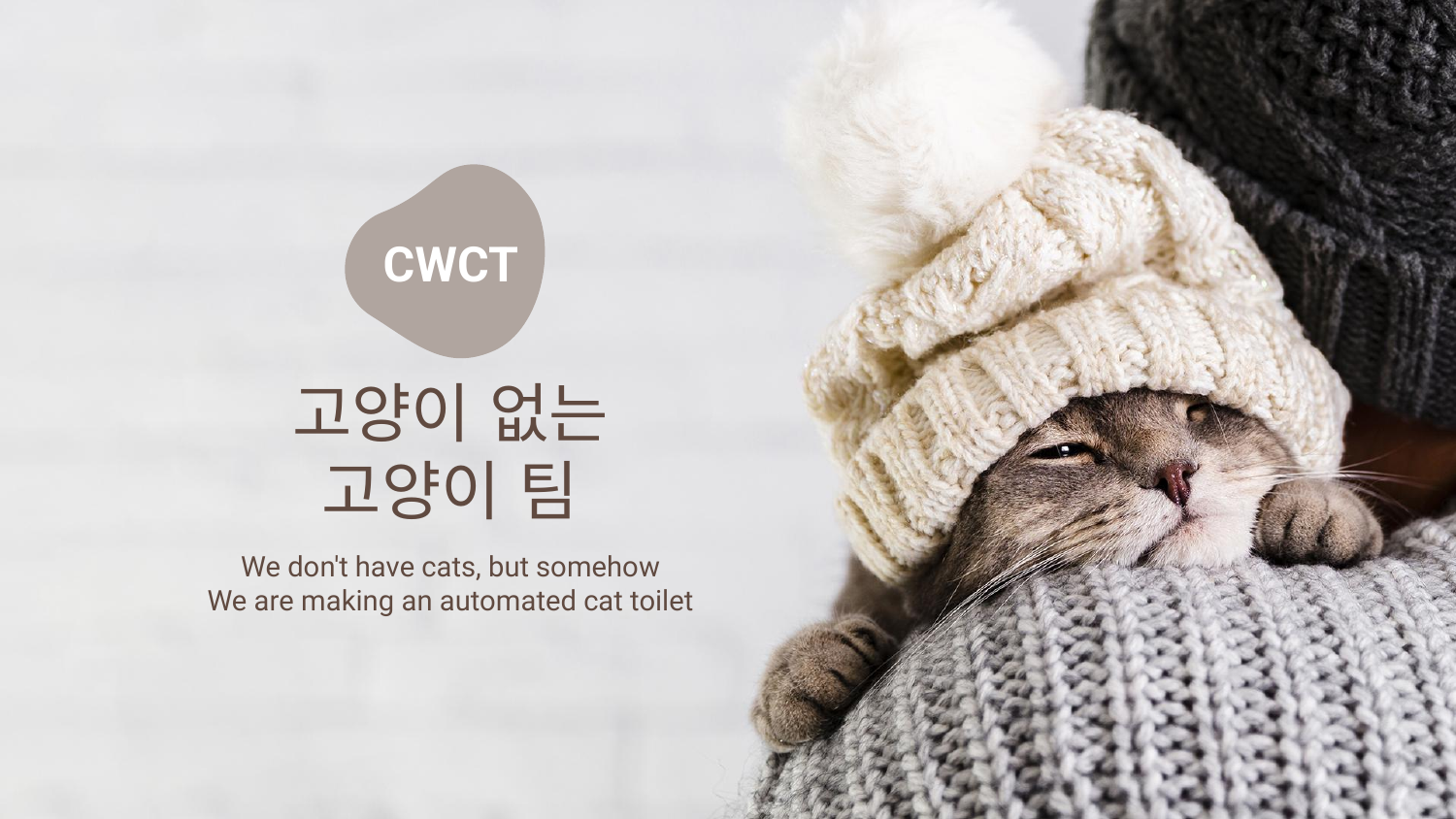

CWCT
# 고양이 없는 고양이 팀
We don't have cats, but somehow
We are making an automated cat toilet